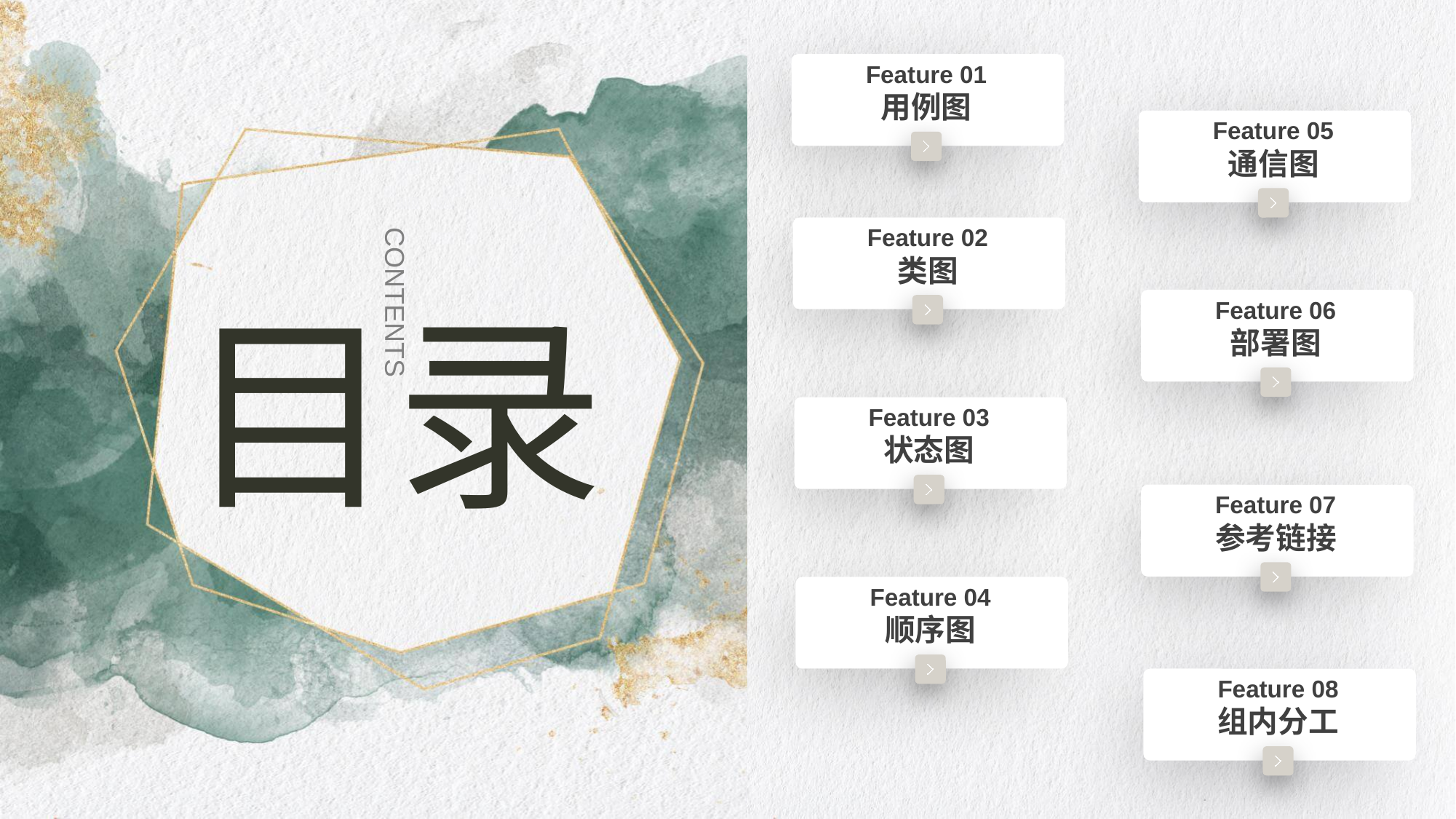

Feature 01
用例图

Feature 05
通信图

https://www.ypppt.com/
Feature 02
类图

目录
Feature 06
部署图

Feature 03
状态图

CONTENTS
Feature 07
参考链接

Feature 04
顺序图

Feature 08
组内分工